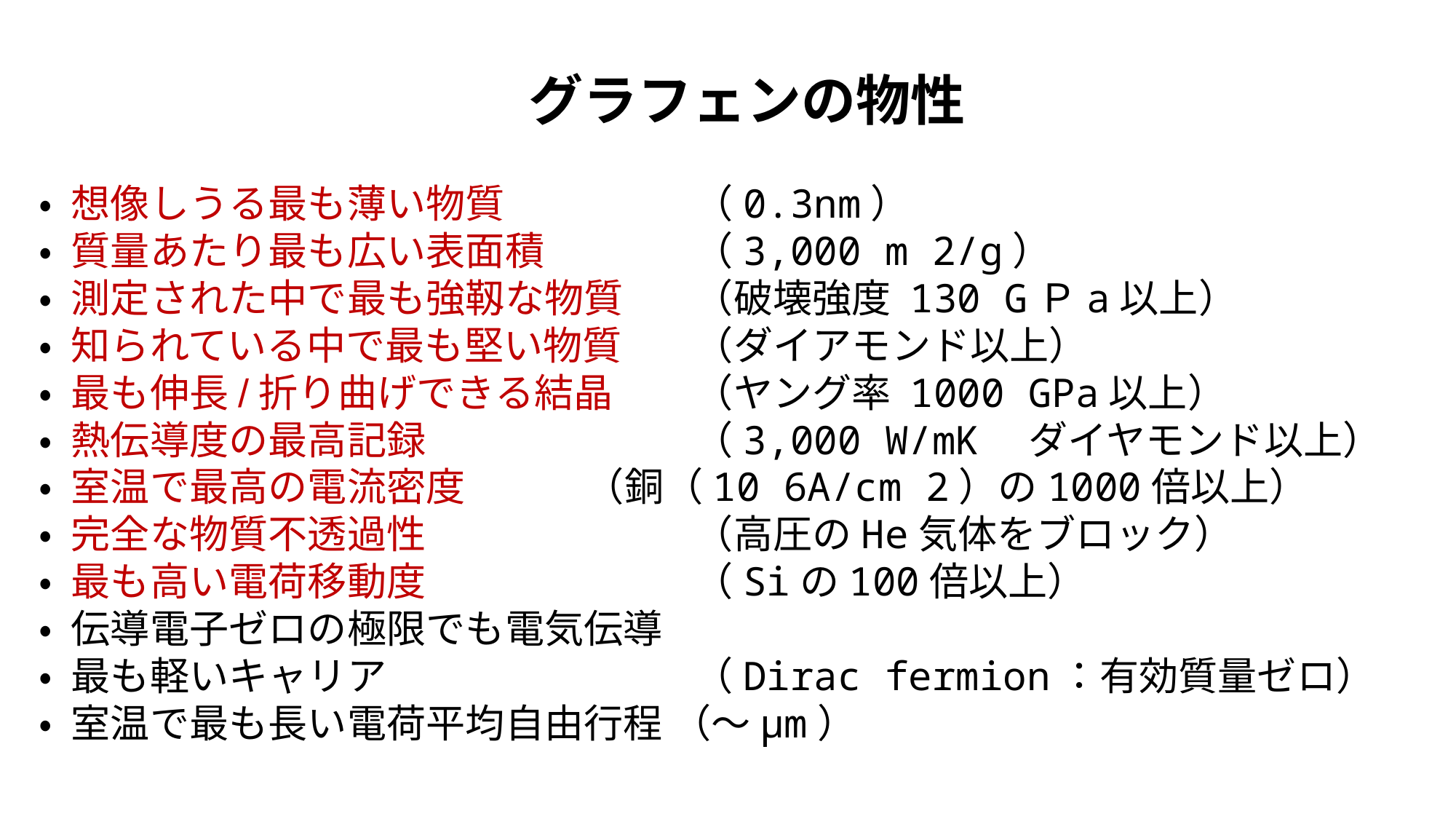

グラフェンの物性

• 想像しうる最も薄い物質		（0.3nm）
• 質量あたり最も広い表面積 		（3,000 m 2/g）
• 測定された中で最も強靱な物質	（破壊強度 130 GＰa以上）
• 知られている中で最も堅い物質 	（ダイアモンド以上）
• 最も伸長/折り曲げできる結晶 	（ヤング率 1000 GPa以上）
• 熱伝導度の最高記録 			（3,000 W/mK　ダイヤモンド以上）
• 室温で最高の電流密度 		（銅（10 6A/cm 2）の1000倍以上）
• 完全な物質不透過性 			（高圧のHe気体をブロック）
• 最も高い電荷移動度 			（Siの100倍以上）
• 伝導電子ゼロの極限でも電気伝導
• 最も軽いキャリア 			（Dirac fermion：有効質量ゼロ）
• 室温で最も長い電荷平均自由行程 （～μm）